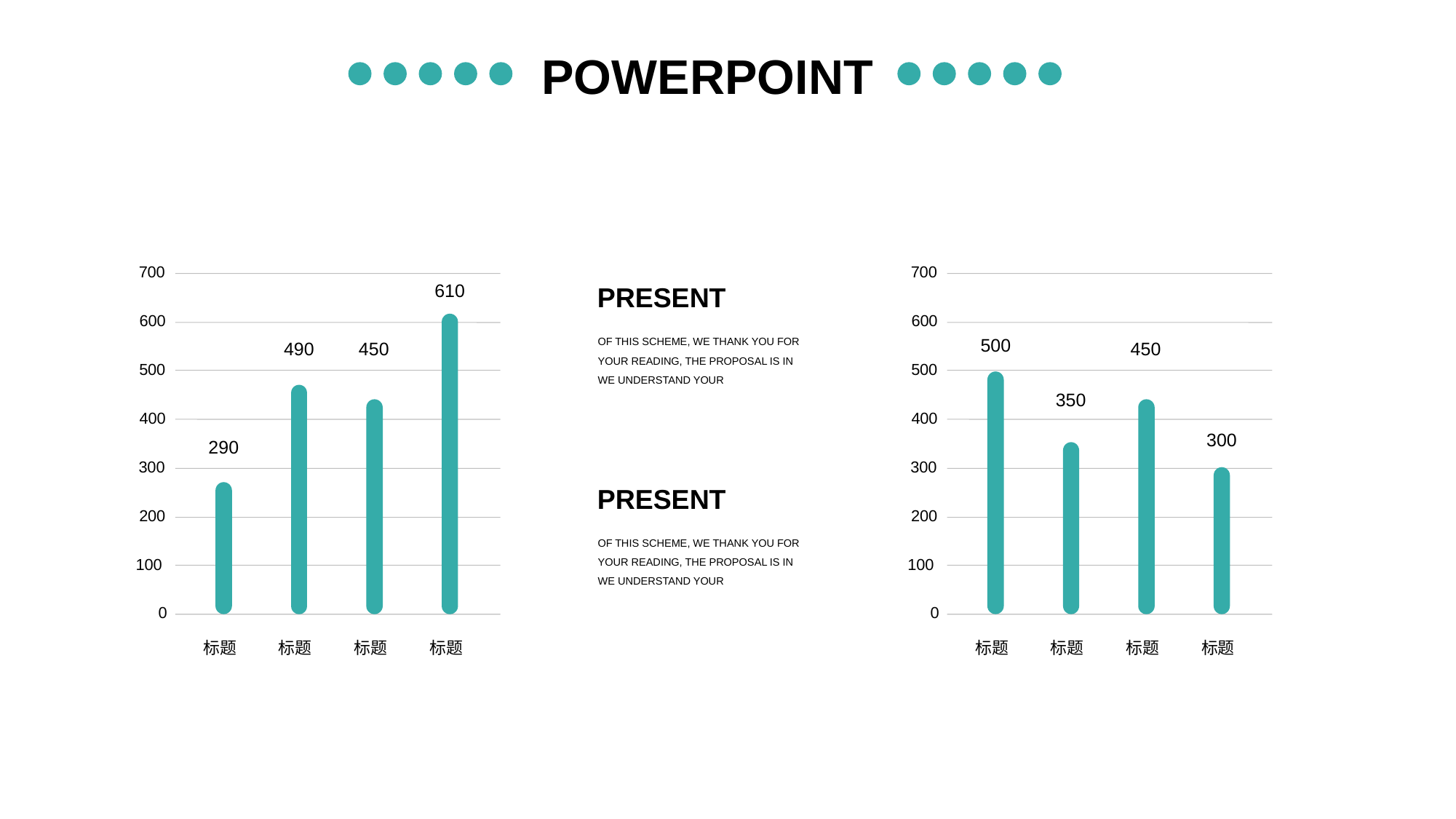

POWERPOINT

700

600
500
400
300
200
100
0
标题
标题
标题
标题
700

600
500
400
300
200
100
0
标题
标题
标题
标题
610
PRESENT
OF THIS SCHEME, WE THANK YOU FOR YOUR READING, THE PROPOSAL IS IN WE UNDERSTAND YOUR

500
490
450
450

350

300
290

PRESENT
OF THIS SCHEME, WE THANK YOU FOR YOUR READING, THE PROPOSAL IS IN WE UNDERSTAND YOUR